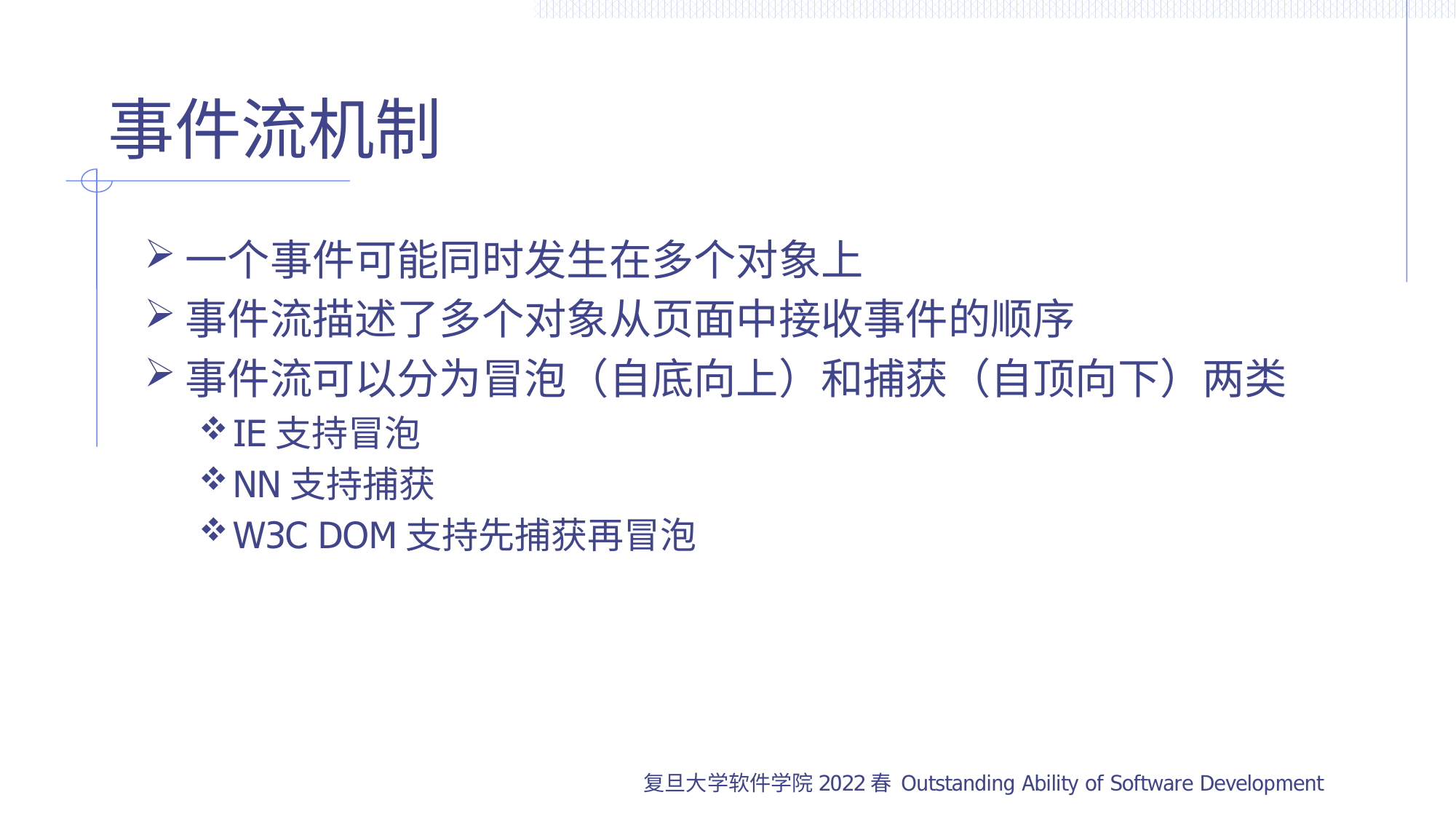

# 事件流机制
一个事件可能同时发生在多个对象上
事件流描述了多个对象从页面中接收事件的顺序
事件流可以分为冒泡（自底向上）和捕获（自顶向下）两类
IE支持冒泡
NN支持捕获
W3C DOM支持先捕获再冒泡